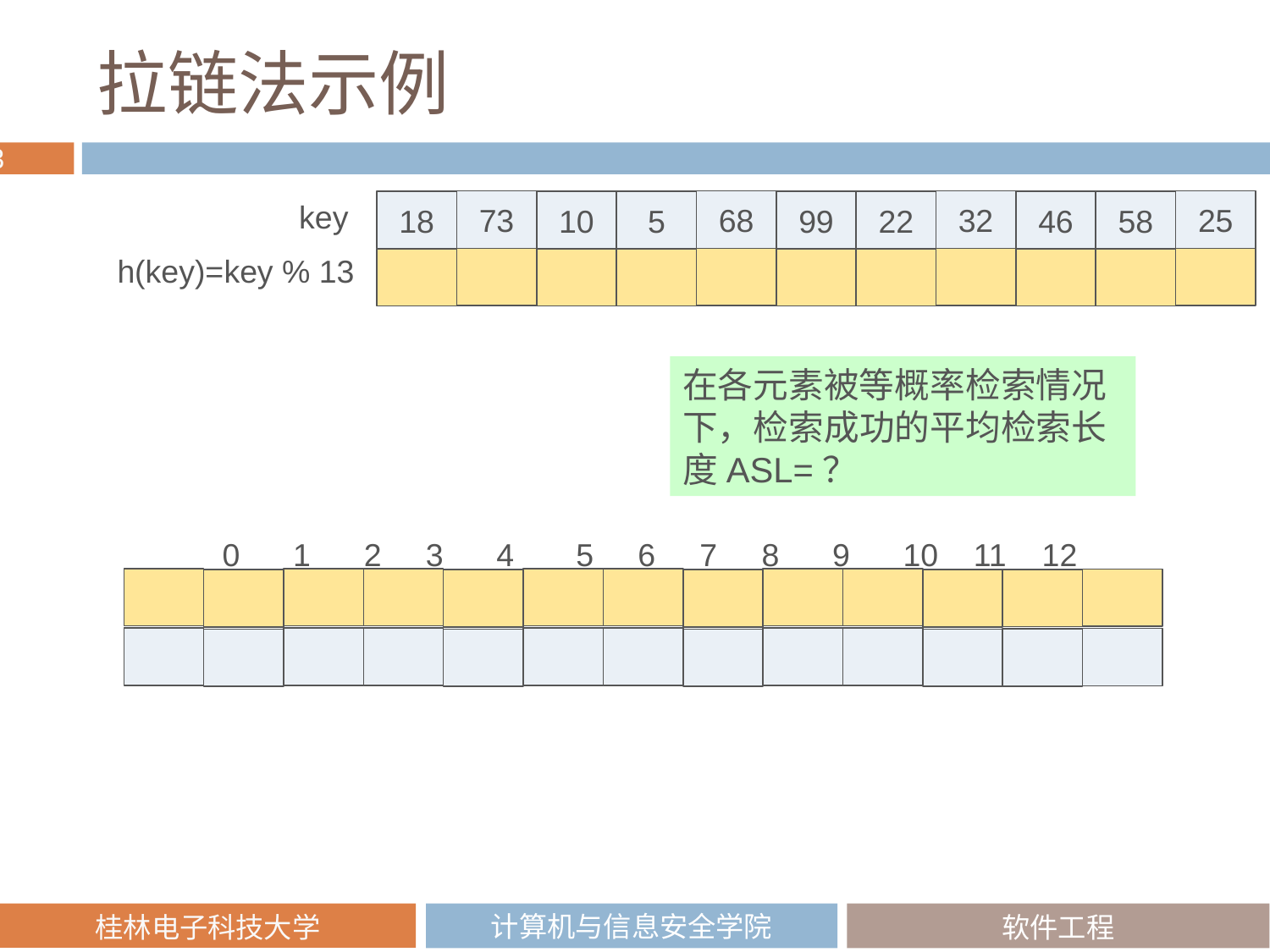

# 拉链法示例
73
68
32
25
key
18
10
5
99
22
46
58
h(key)=key % 13

在各元素被等概率检索情况下，检索成功的平均检索长度ASL=？
0      1      2     3      4       5     6     7     8      9      10    11    12